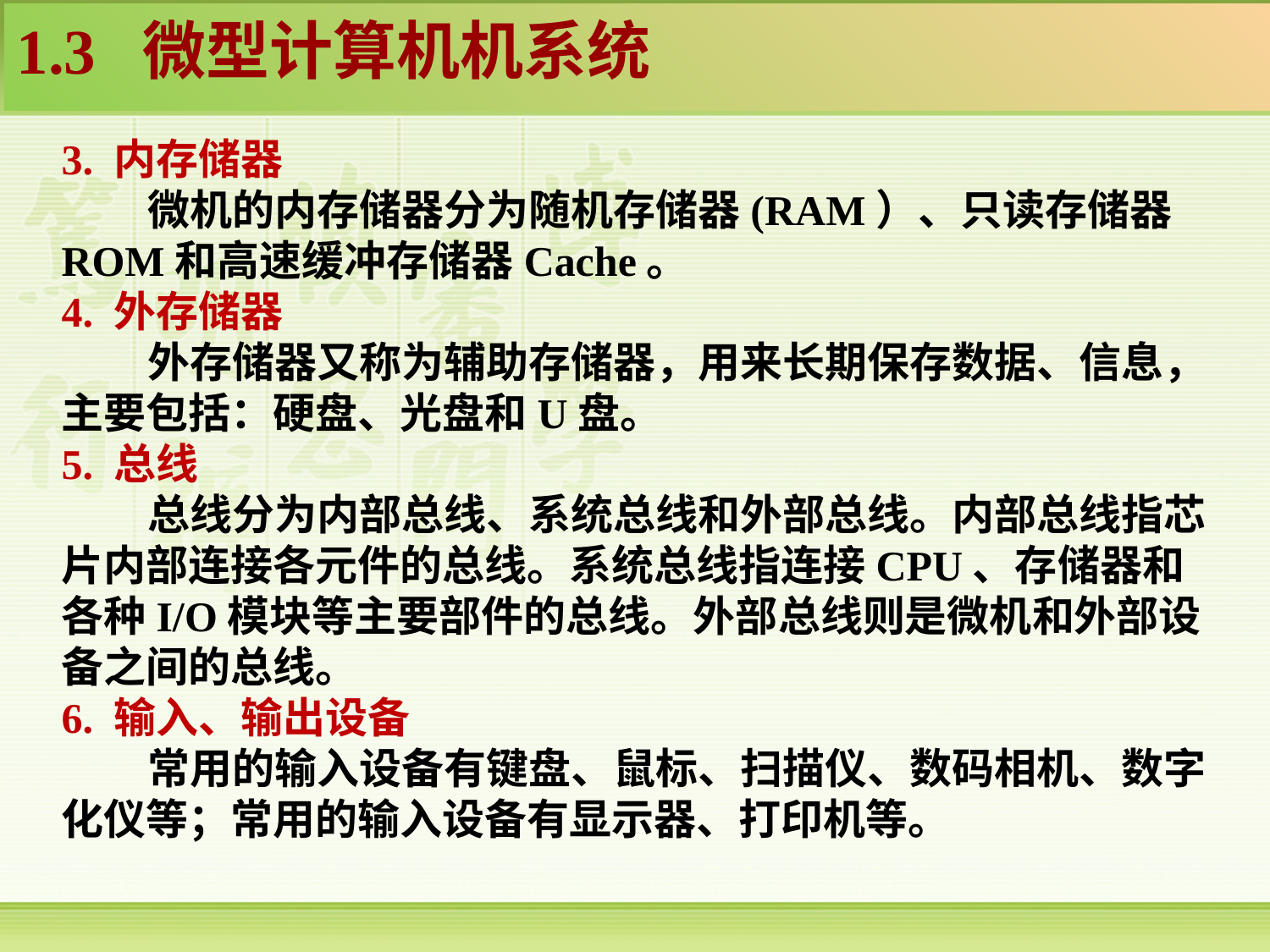

1.3  微型计算机机系统
3. 内存储器
        微机的内存储器分为随机存储器(RAM）、只读存储器ROM和高速缓冲存储器Cache。
4. 外存储器
        外存储器又称为辅助存储器，用来长期保存数据、信息，主要包括：硬盘、光盘和U盘。
5. 总线
        总线分为内部总线、系统总线和外部总线。内部总线指芯片内部连接各元件的总线。系统总线指连接CPU、存储器和各种I/O模块等主要部件的总线。外部总线则是微机和外部设备之间的总线。
6. 输入、输出设备
        常用的输入设备有键盘、鼠标、扫描仪、数码相机、数字化仪等；常用的输入设备有显示器、打印机等。

33